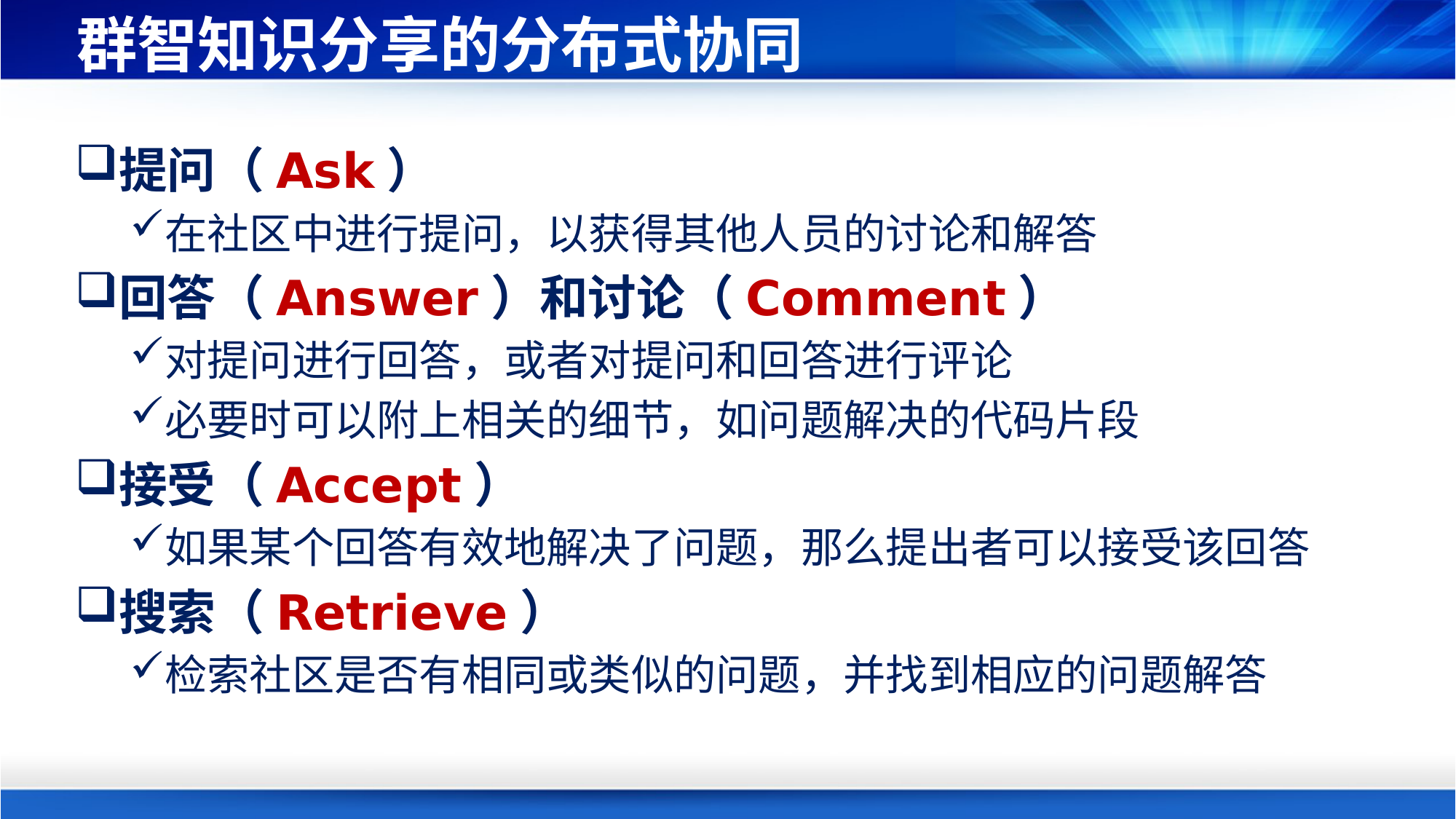

# 群智知识分享的分布式协同
提问（Ask）
在社区中进行提问，以获得其他人员的讨论和解答
回答（Answer）和讨论（Comment）
对提问进行回答，或者对提问和回答进行评论
必要时可以附上相关的细节，如问题解决的代码片段
接受（Accept）
如果某个回答有效地解决了问题，那么提出者可以接受该回答
搜索（Retrieve）
检索社区是否有相同或类似的问题，并找到相应的问题解答